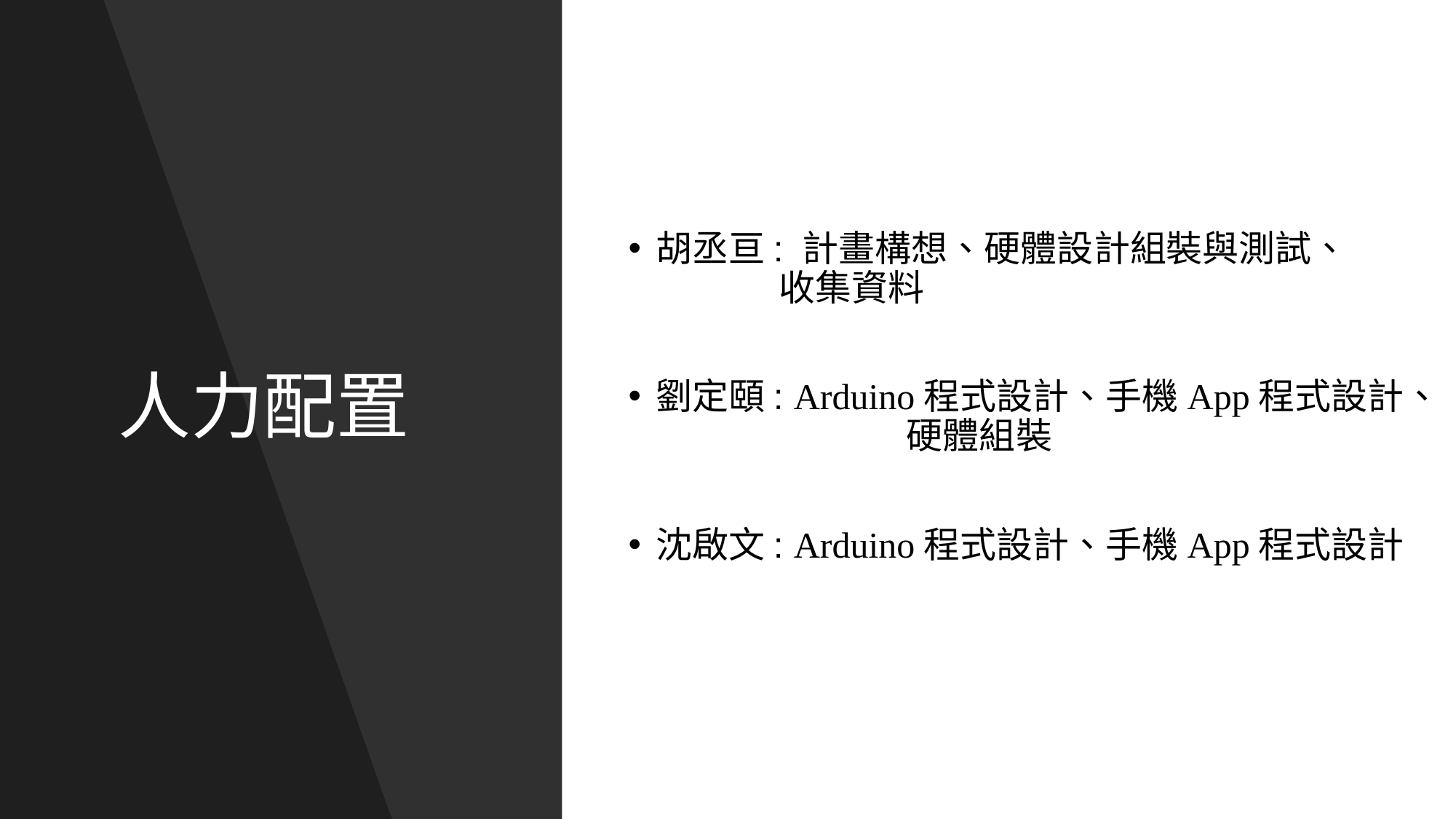

胡丞亘: 計畫構想、硬體設計組裝與測試、
   	    收集資料

劉定頤: Arduino程式設計、手機App程式設計、                   	    硬體組裝

沈啟文: Arduino程式設計、手機App程式設計

# 人力配置